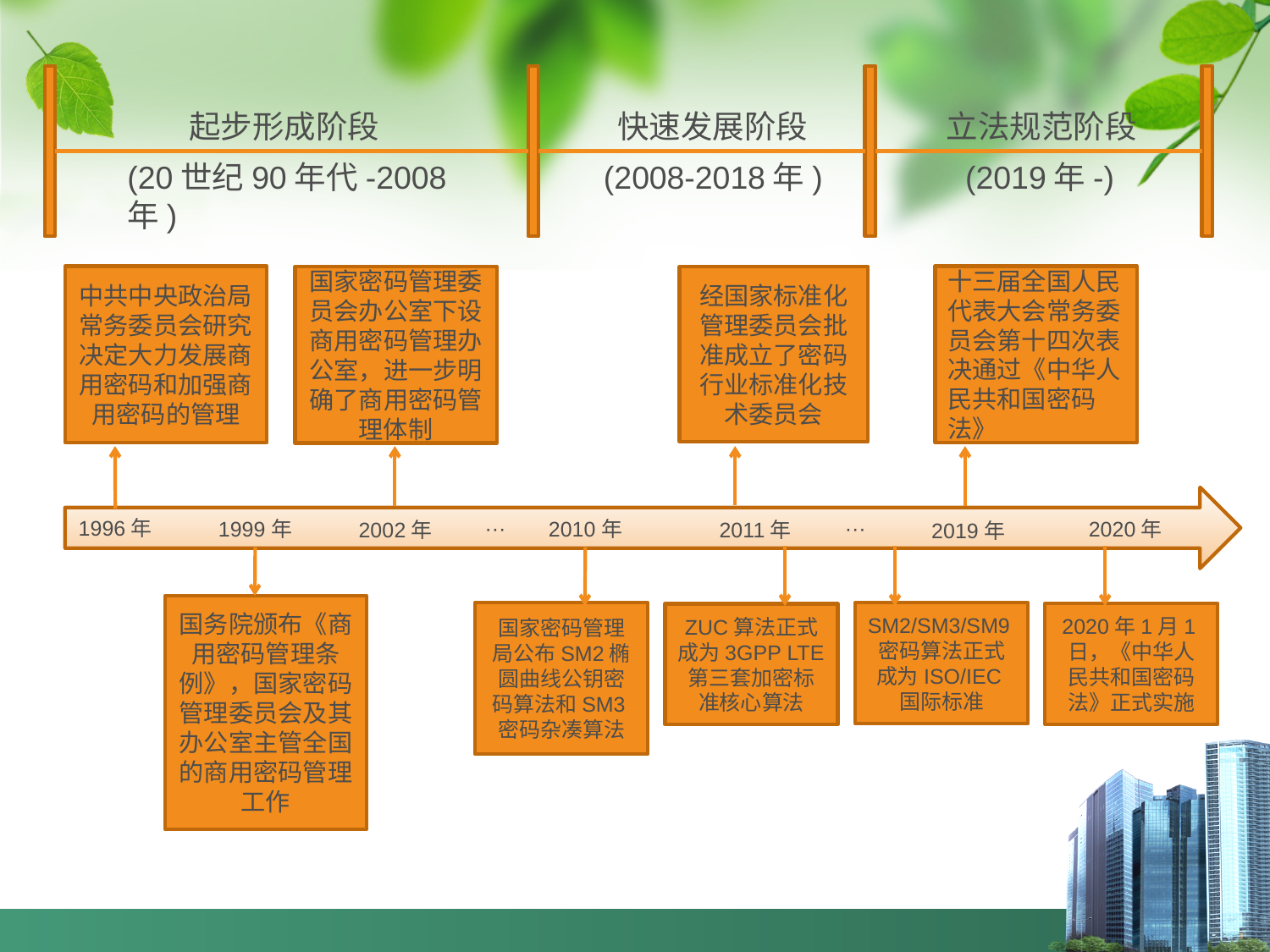

快速发展阶段
立法规范阶段
起步形成阶段
(20世纪90年代-2008年)
(2008-2018年)
(2019年-)
中共中央政治局常务委员会研究决定大力发展商用密码和加强商用密码的管理
十三届全国人民代表大会常务委员会第十四次表决通过《中华人民共和国密码法》
国家密码管理委员会办公室下设商用密码管理办公室，进一步明确了商用密码管理体制
经国家标准化管理委员会批准成立了密码行业标准化技术委员会

1996年
···
···
1999年
2010年
2020年
2002年
2011年
2019年
国务院颁布《商用密码管理条例》，国家密码管理委员会及其办公室主管全国的商用密码管理工作
国家密码管理局公布SM2椭圆曲线公钥密码算法和SM3密码杂凑算法
SM2/SM3/SM9密码算法正式成为ISO/IEC国际标准
2020年1月1日，《中华人民共和国密码法》正式实施
ZUC算法正式成为3GPP LTE第三套加密标准核心算法